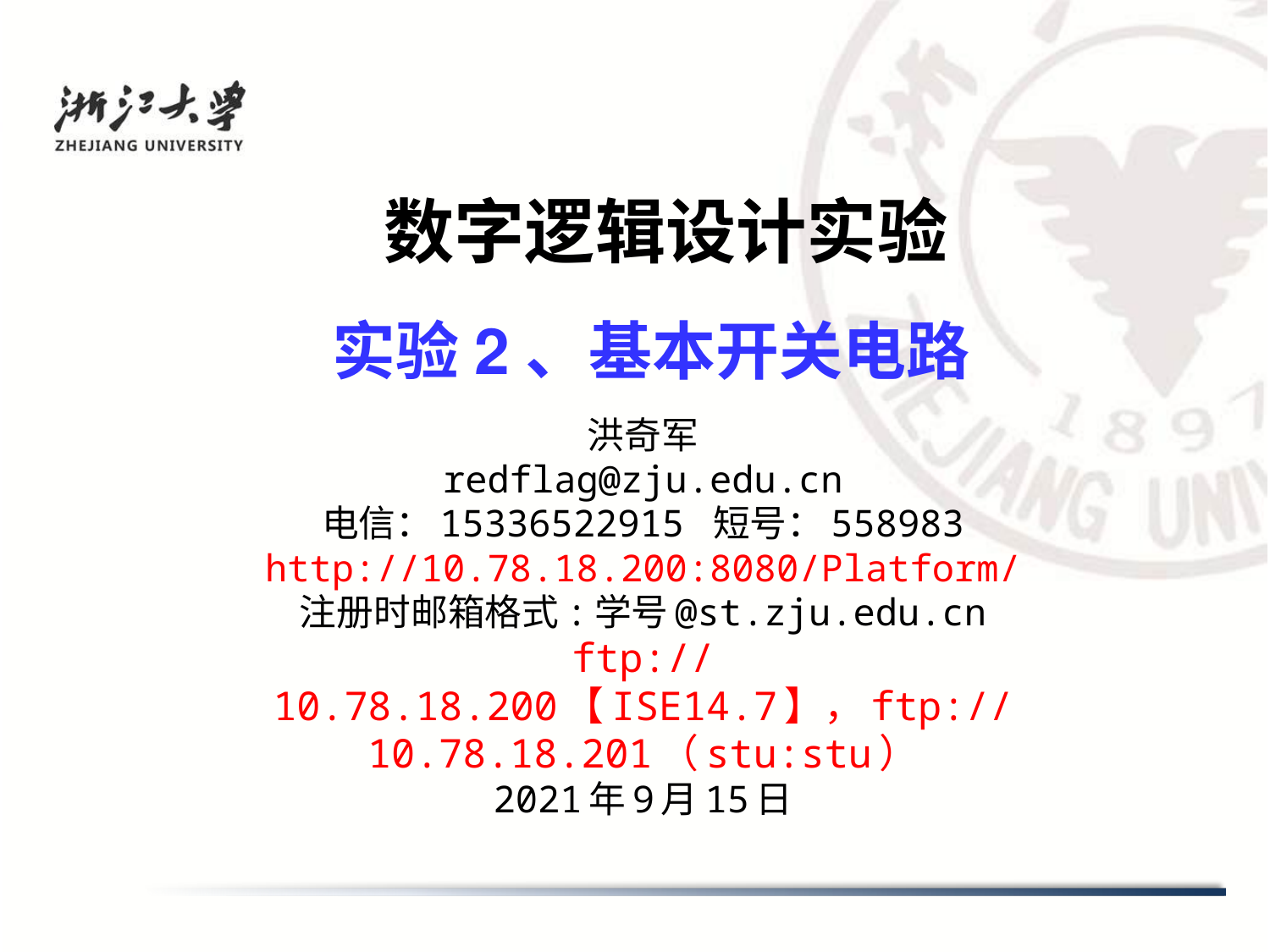

# 数字逻辑设计实验
实验2、基本开关电路
洪奇军
redflag@zju.edu.cn
电信：15336522915 短号：558983
http://10.78.18.200:8080/Platform/
注册时邮箱格式:学号@st.zju.edu.cn
ftp://10.78.18.200【ISE14.7】，ftp://10.78.18.201（stu:stu）
2021年9月15日